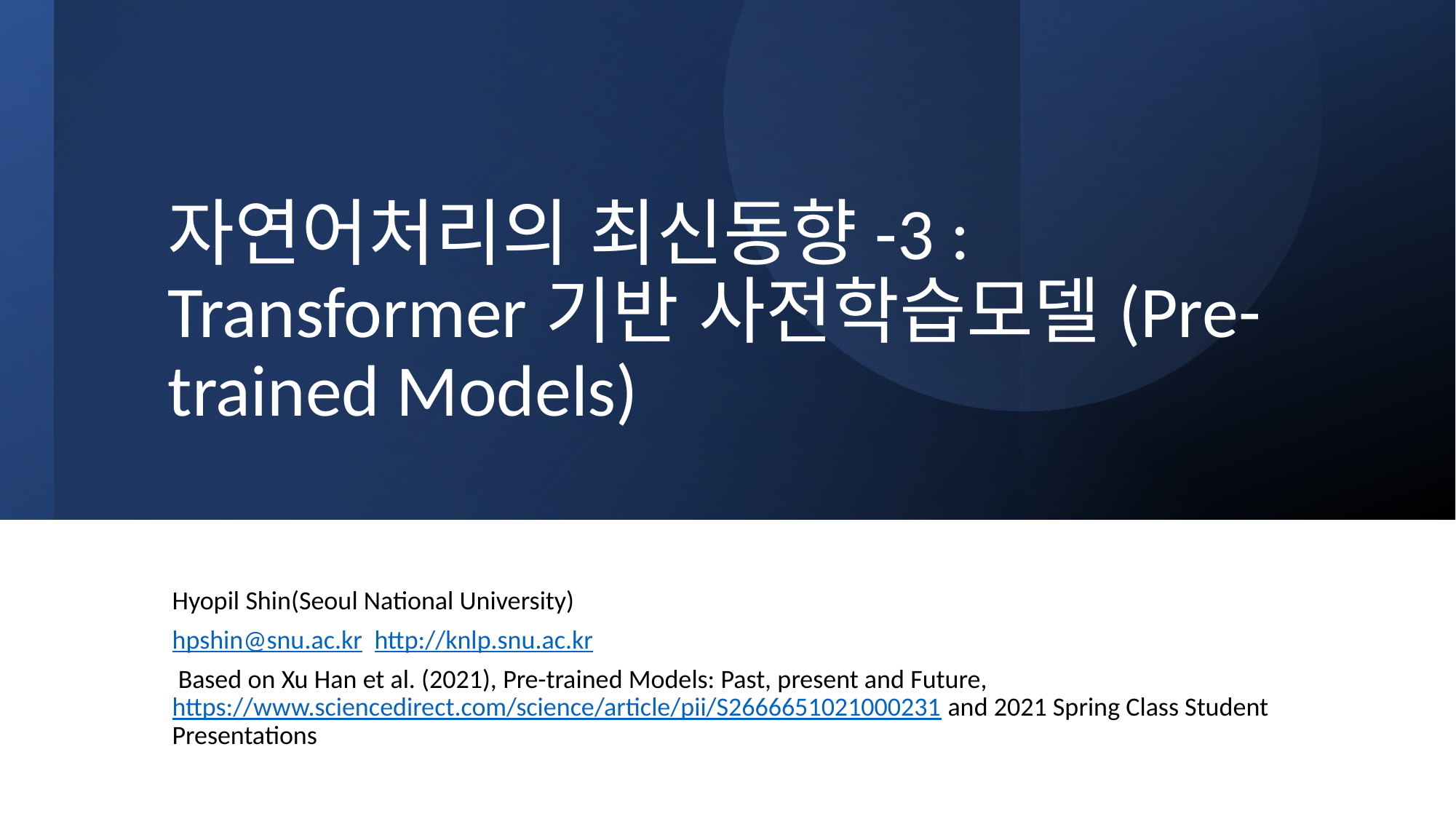

# 자연어처리의 최신동향-3 : Transformer기반 사전학습모델(Pre-trained Models)
Hyopil Shin(Seoul National University)
hpshin@snu.ac.kr  http://knlp.snu.ac.kr
 Based on Xu Han et al. (2021), Pre-trained Models: Past, present and Future, https://www.sciencedirect.com/science/article/pii/S2666651021000231 and 2021 Spring Class Student Presentations